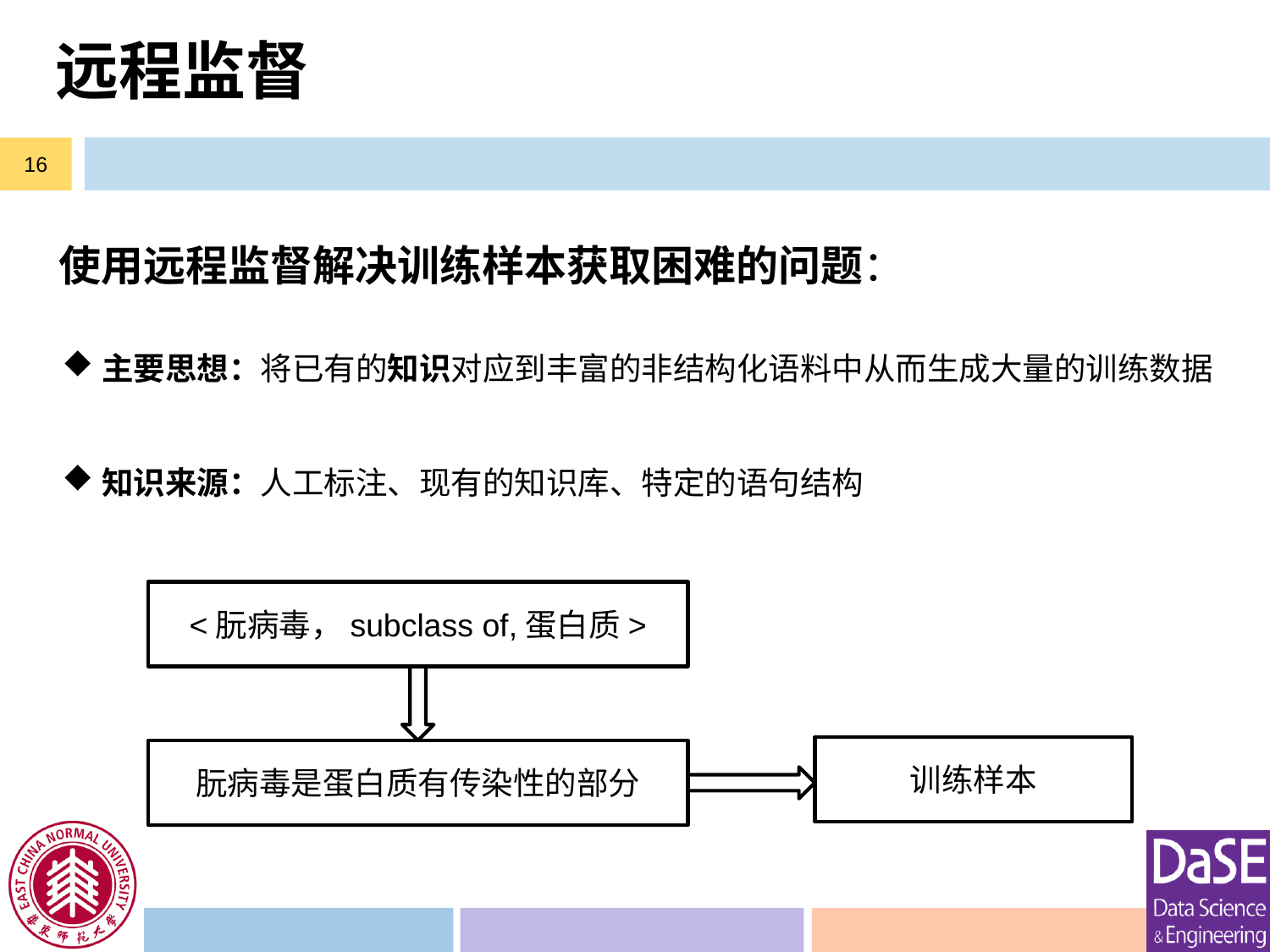

# 远程监督
16
使用远程监督解决训练样本获取困难的问题：

主要思想：将已有的知识对应到丰富的非结构化语料中从而生成大量的训练数据

知识来源：人工标注、现有的知识库、特定的语句结构

<朊病毒，subclass of,蛋白质>

训练样本
朊病毒是蛋白质有传染性的部分